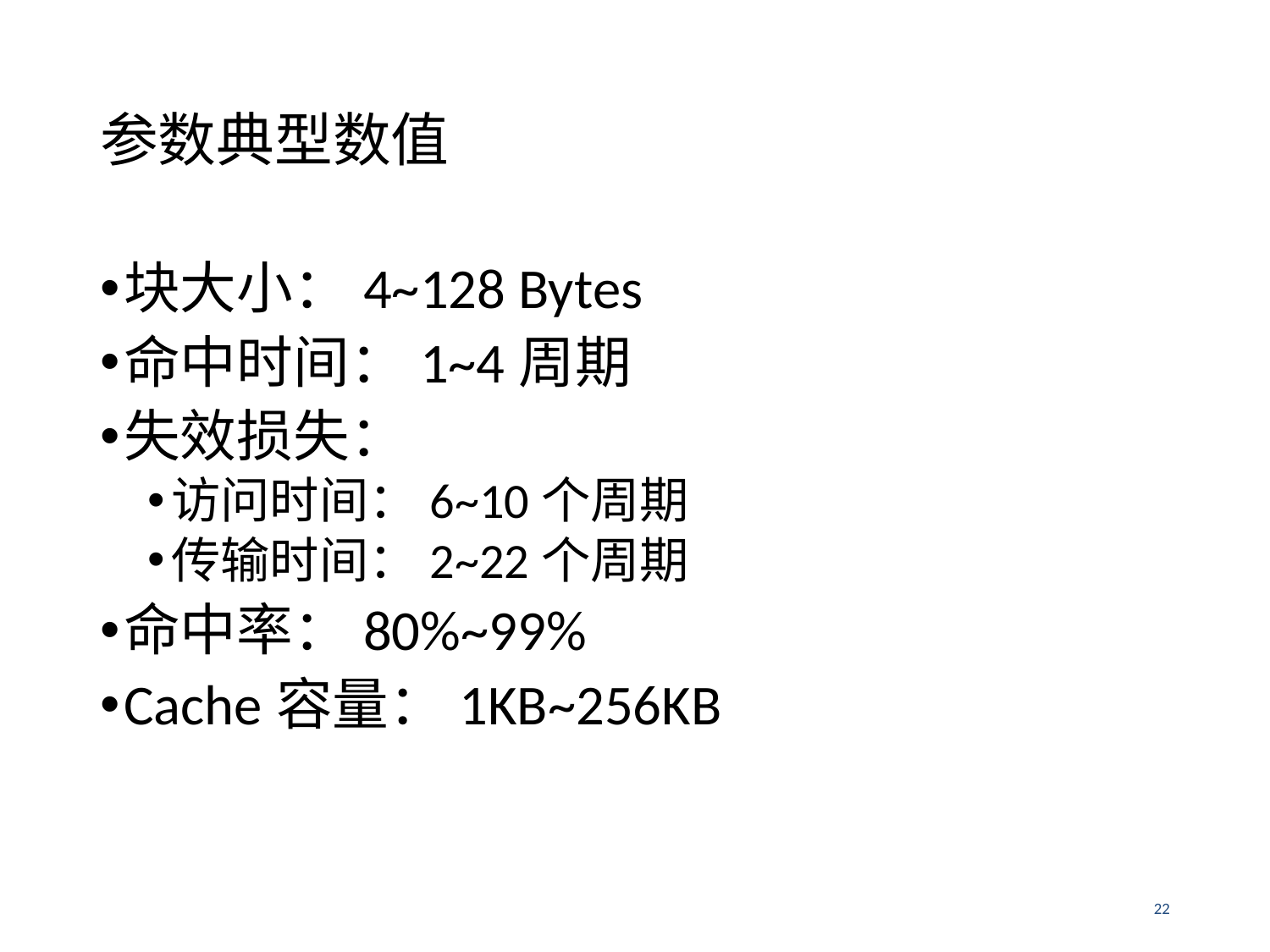

# 参数典型数值
块大小：4~128 Bytes
命中时间：1~4周期
失效损失：
访问时间：6~10个周期
传输时间：2~22个周期
命中率：80%~99%
Cache容量：1KB~256KB

22